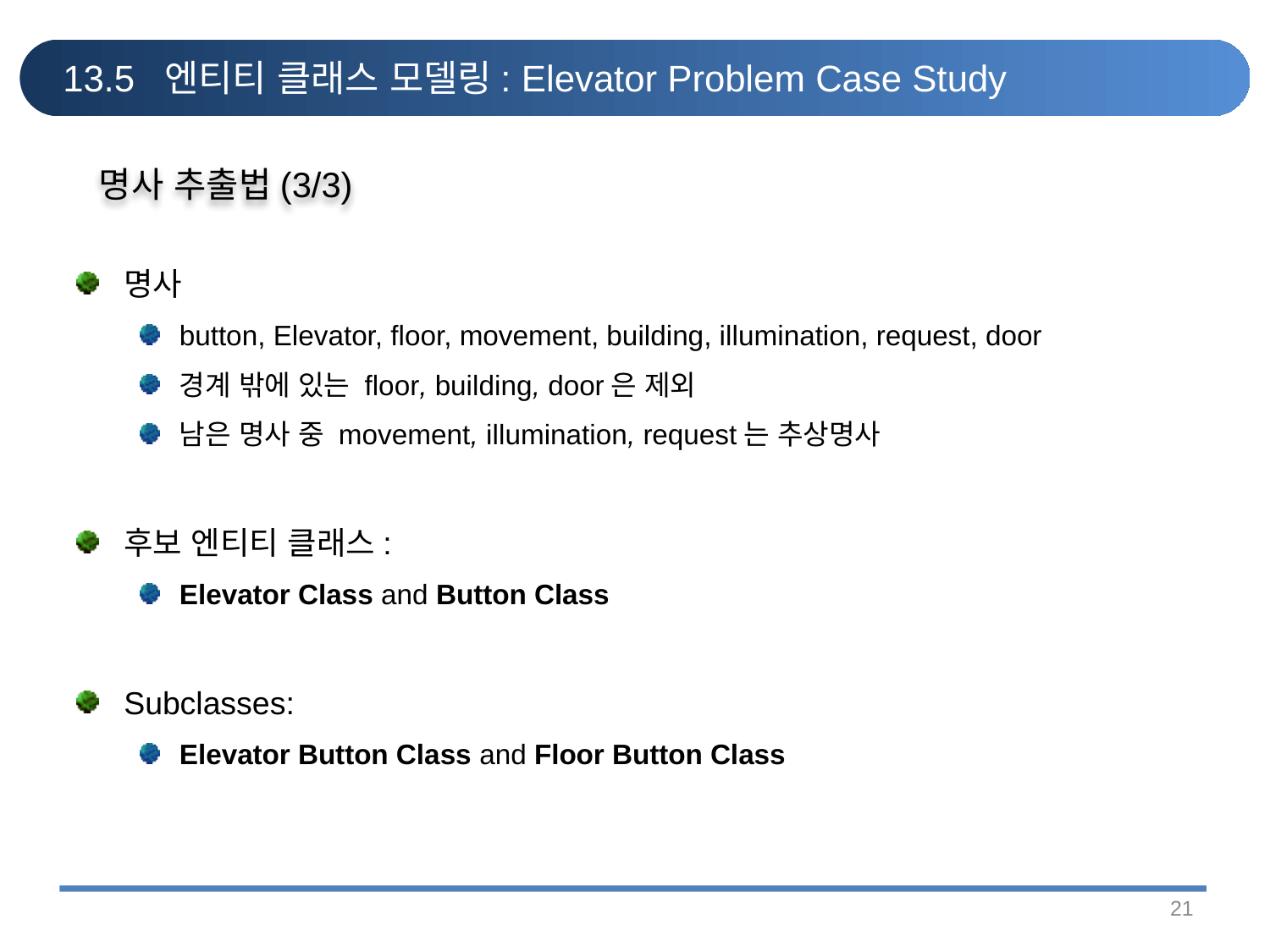

# 13.5  엔티티 클래스 모델링: Elevator Problem Case Study
명사 추출법(3/3)
명사
button, Elevator, floor, movement, building, illumination, request, door
경계 밖에 있는 floor, building, door은 제외
남은 명사 중 movement, illumination, request는 추상명사

후보 엔티티 클래스:
Elevator Class and Button Class

Subclasses:
Elevator Button Class and Floor Button Class
21